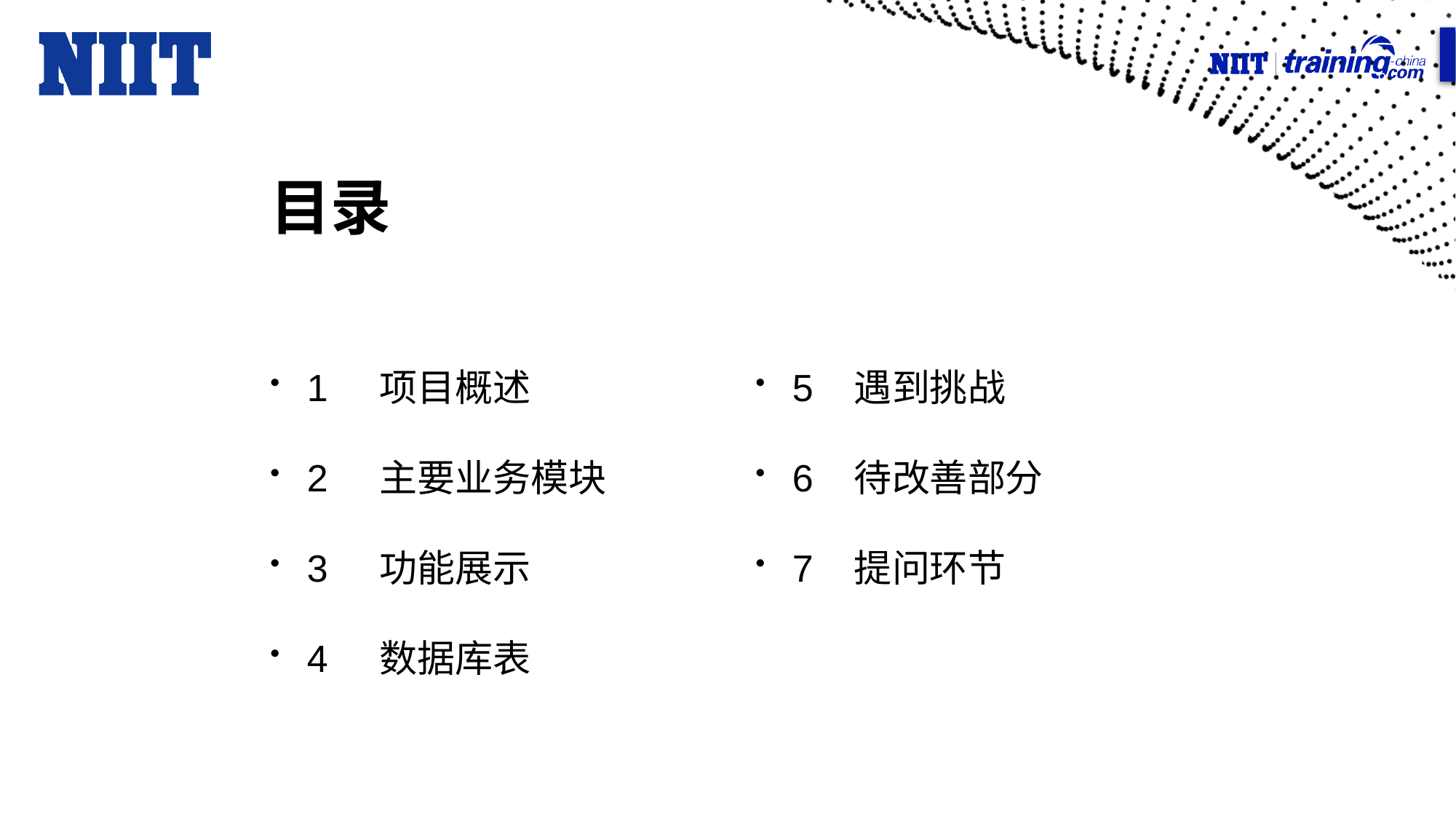

# 目录

1    项目概述
2    主要业务模块
3    功能展示
4    数据库表

5   遇到挑战
6   待改善部分
7   提问环节